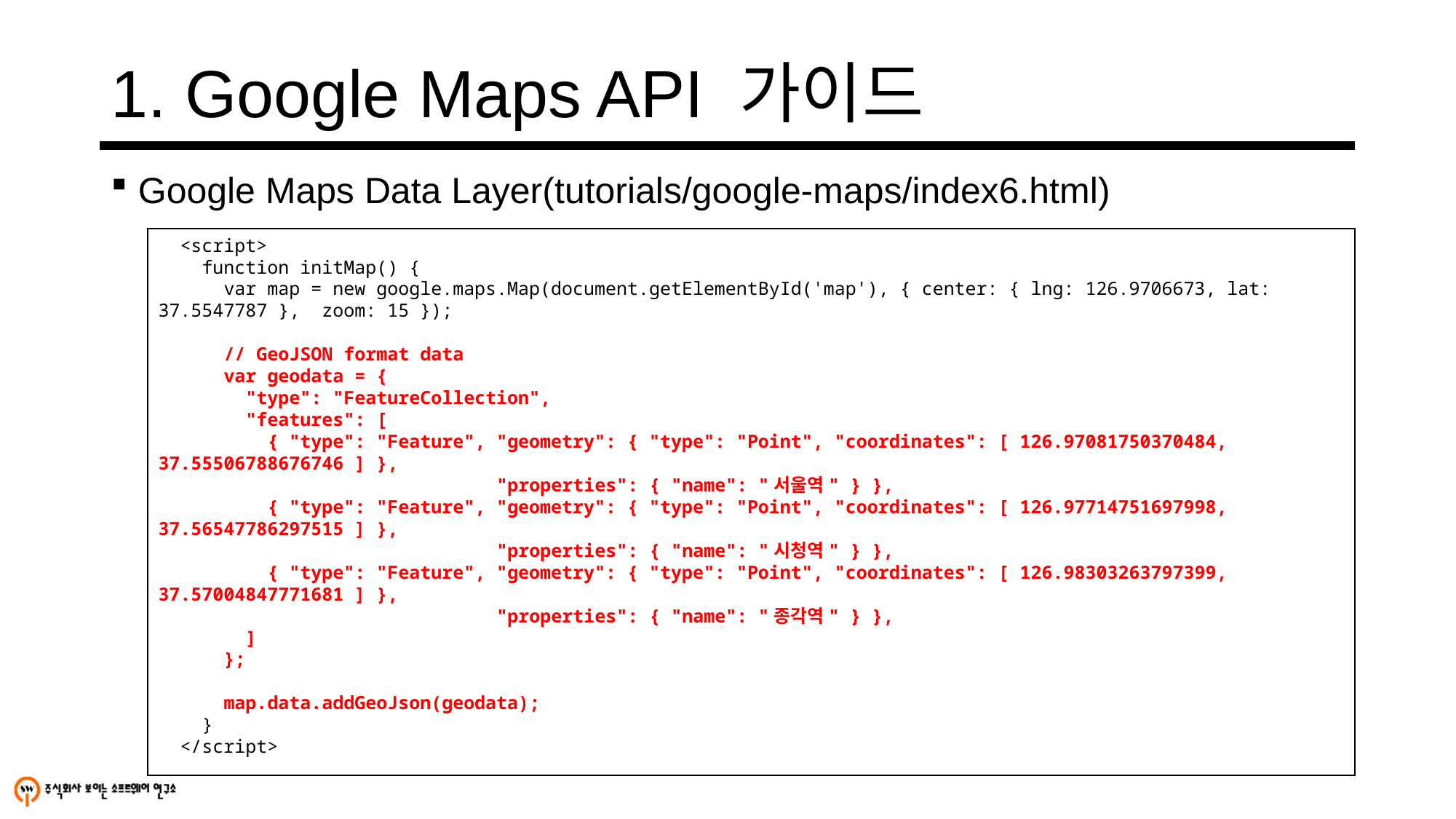

# 1. Google Maps API 가이드
Google Maps Data Layer(tutorials/google-maps/index6.html)
  <script>
    function initMap() {
      var map = new google.maps.Map(document.getElementById('map'), { center: { lng: 126.9706673, lat: 37.5547787 },  zoom: 15 });

      // GeoJSON format data
      var geodata = {
        "type": "FeatureCollection",
        "features": [
          { "type": "Feature", "geometry": { "type": "Point", "coordinates": [ 126.97081750370484, 37.55506788676746 ] },
                               "properties": { "name": "서울역" } },
          { "type": "Feature", "geometry": { "type": "Point", "coordinates": [ 126.97714751697998, 37.56547786297515 ] },
                               "properties": { "name": "시청역" } },
          { "type": "Feature", "geometry": { "type": "Point", "coordinates": [ 126.98303263797399, 37.57004847771681 ] },
                               "properties": { "name": "종각역" } },
        ]
      };

      map.data.addGeoJson(geodata);
    }
  </script>